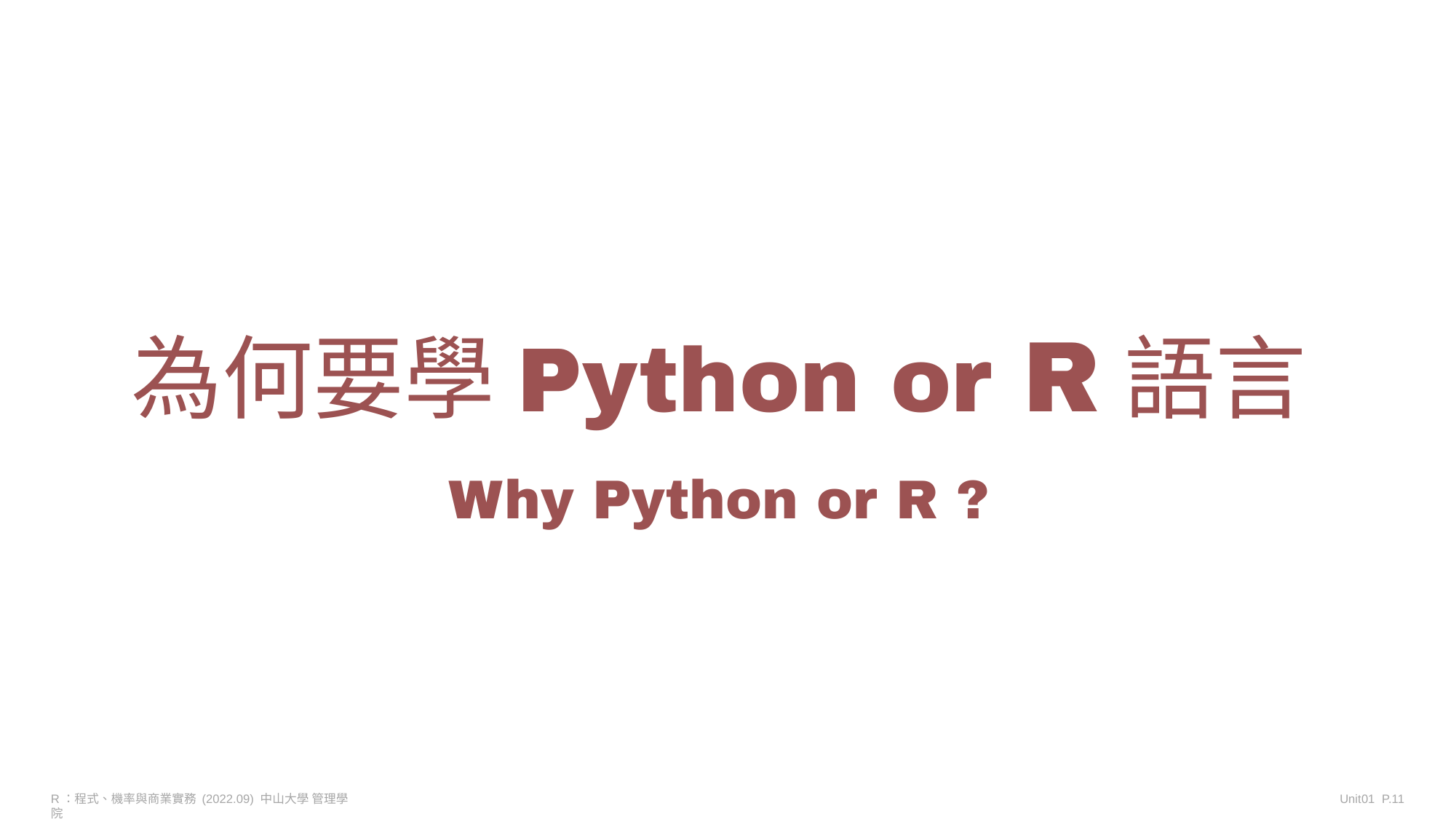

為何要學Python or R語言
Why Python or R ?